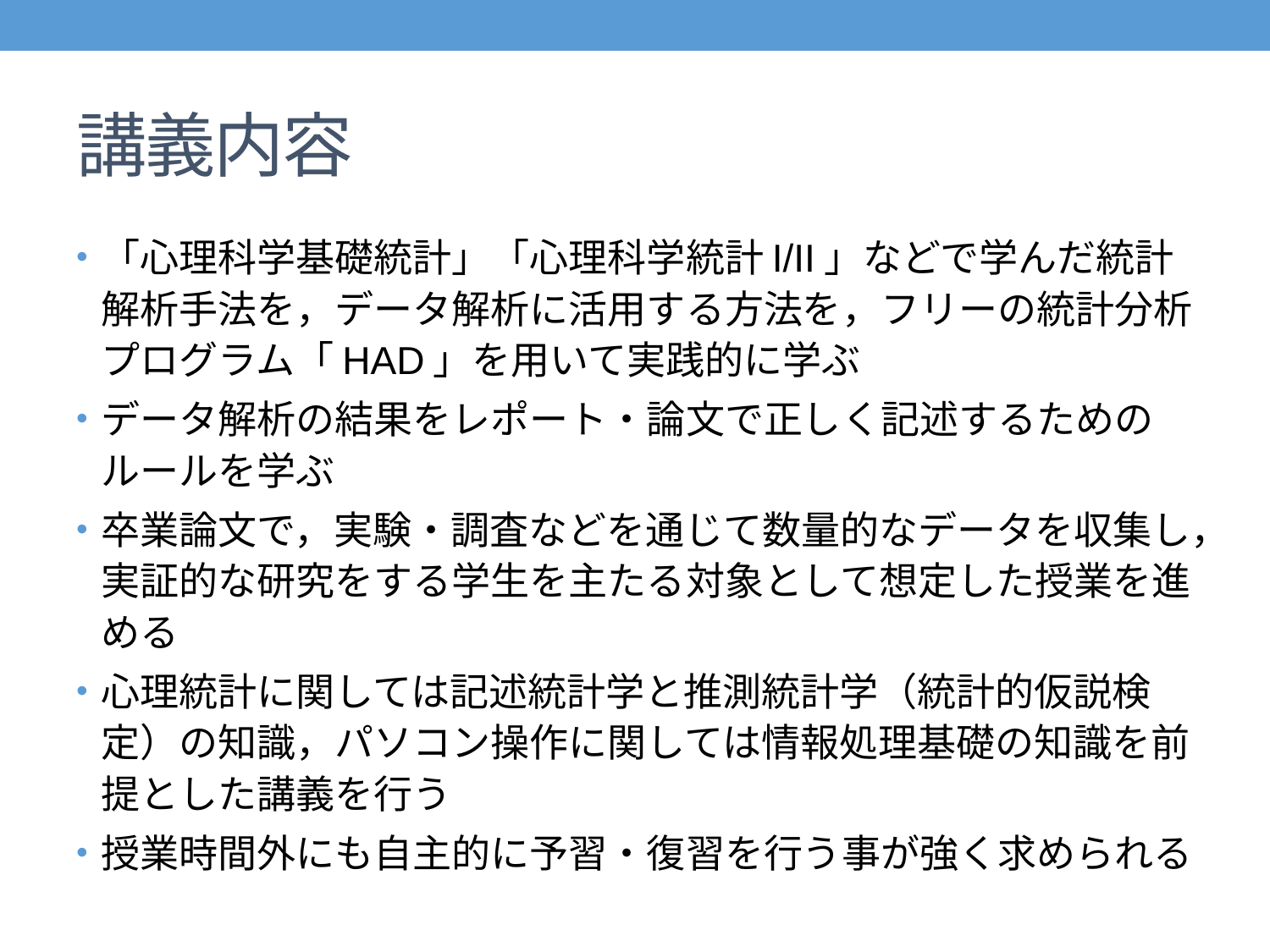

# 講義内容
「心理科学基礎統計」「心理科学統計I/II」などで学んだ統計解析手法を，データ解析に活用する方法を，フリーの統計分析プログラム「HAD」を用いて実践的に学ぶ
データ解析の結果をレポート・論文で正しく記述するためのルールを学ぶ
卒業論文で，実験・調査などを通じて数量的なデータを収集し，実証的な研究をする学生を主たる対象として想定した授業を進める
心理統計に関しては記述統計学と推測統計学（統計的仮説検定）の知識，パソコン操作に関しては情報処理基礎の知識を前提とした講義を行う
授業時間外にも自主的に予習・復習を行う事が強く求められる